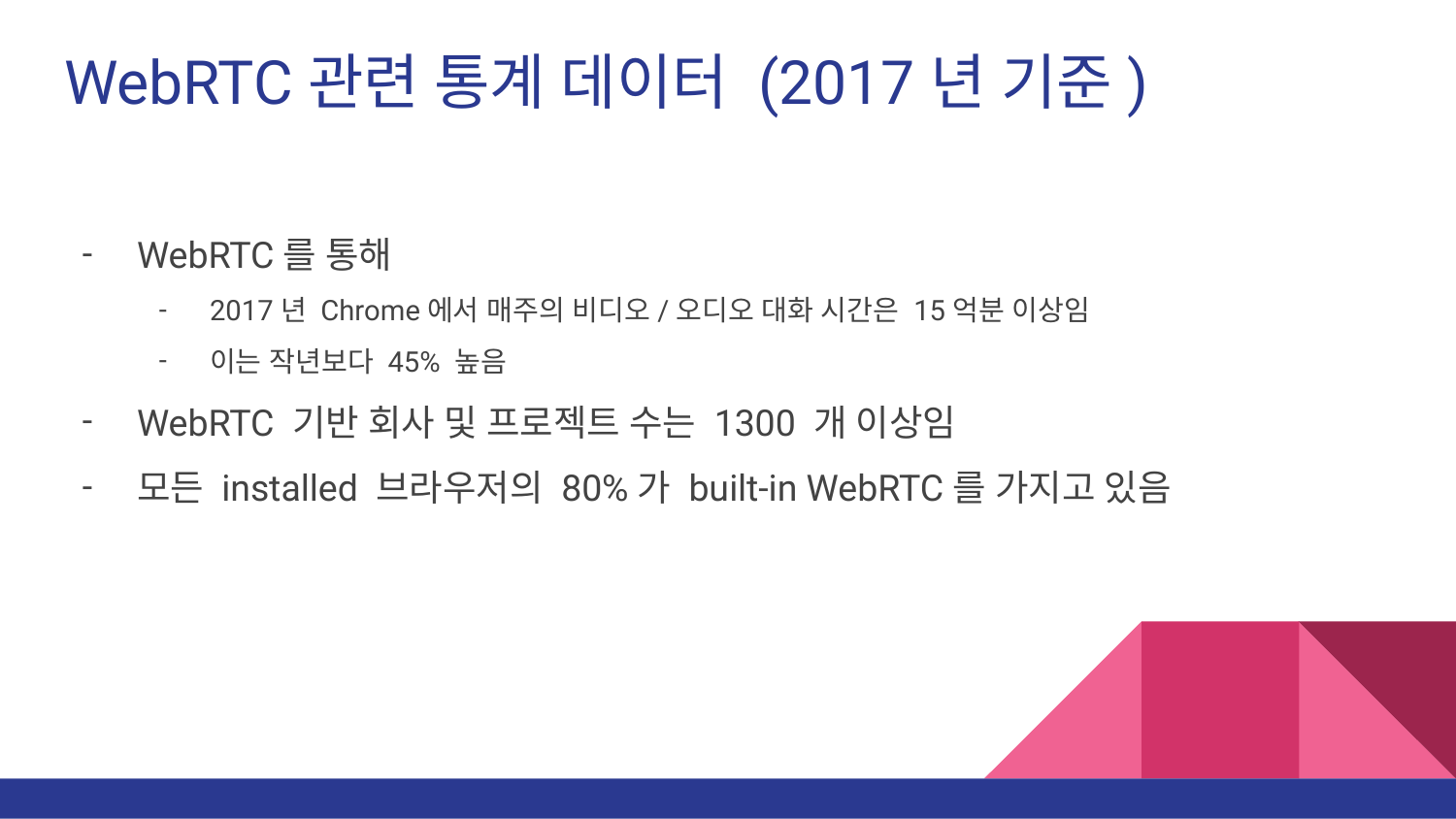

# WebRTC관련 통계 데이터 (2017년 기준)
WebRTC를 통해
2017년 Chrome에서 매주의 비디오/오디오 대화 시간은 15억분 이상임
이는 작년보다 45% 높음
WebRTC 기반 회사 및 프로젝트 수는 1300 개 이상임
모든 installed 브라우저의 80%가 built-in WebRTC를 가지고 있음